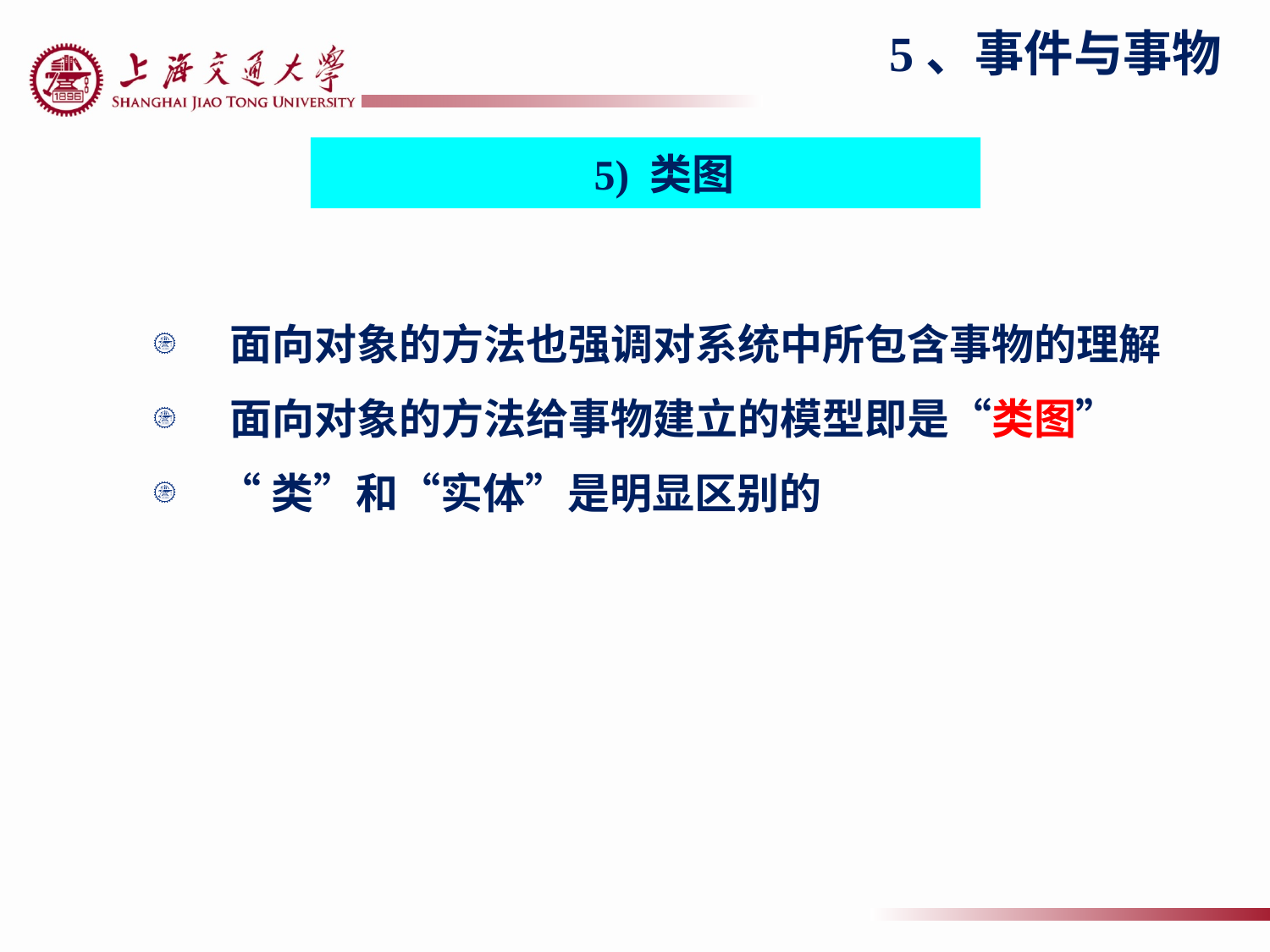

5、事件与事物
5) 类图
 面向对象的方法也强调对系统中所包含事物的理解
 面向对象的方法给事物建立的模型即是“类图”
 “类”和“实体”是明显区别的